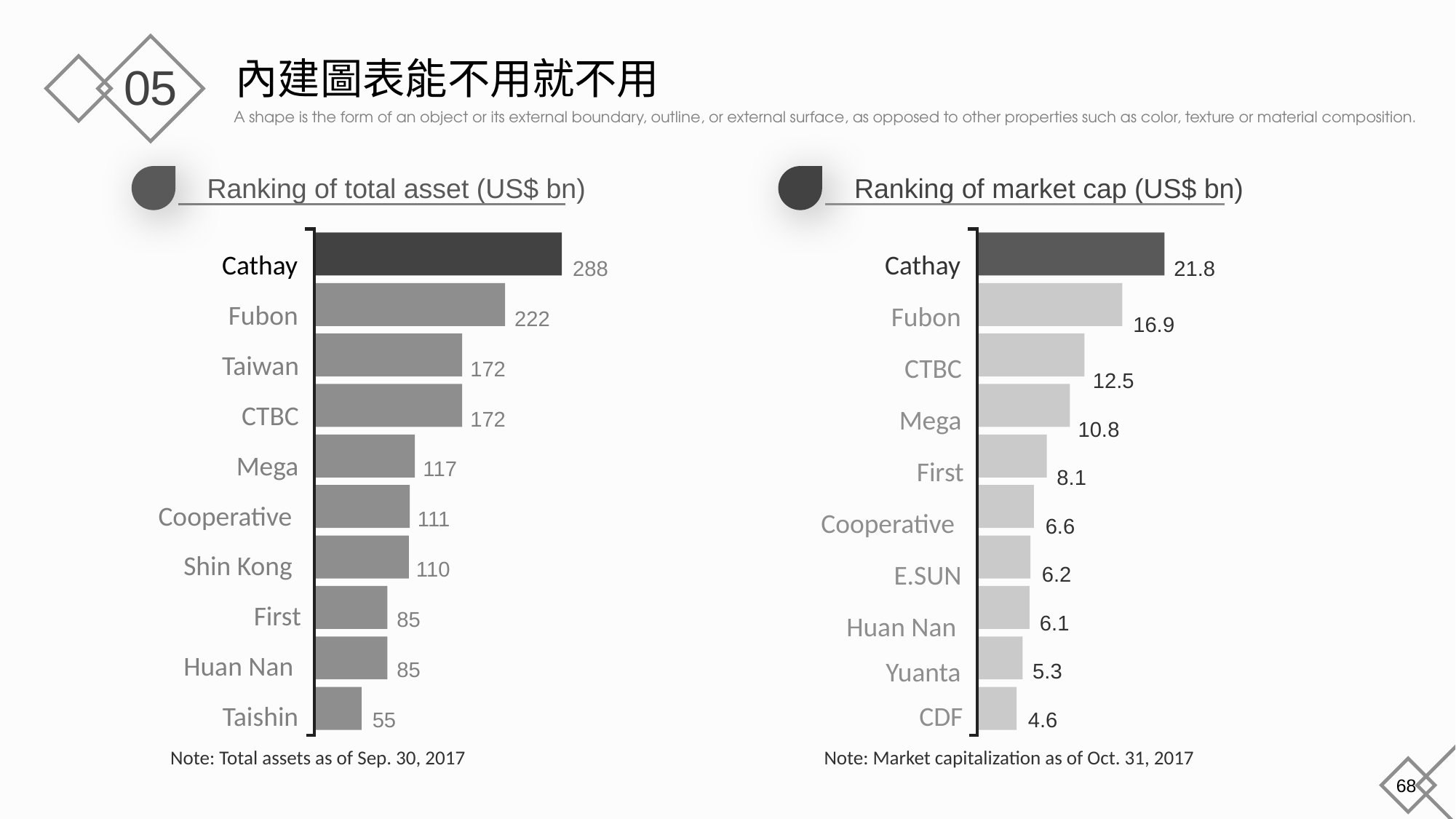

# 內建圖表能不用就不用

Ranking of total asset (US$ bn)

Ranking of market cap (US$ bn)
Cathay
288
Cathay
21.8

Fubon
222
Fubon
16.9

Taiwan
172
CTBC

12.5
CTBC
172
Mega
10.8

Mega
117
First
8.1

Cooperative
111
6.6
Cooperative

Shin Kong
110
6.2
E.SUN

First
85
6.1
Huan Nan

Huan Nan
85
5.3
Yuanta

Taishin
55
CDF
4.6

Note: Total assets as of Sep. 30, 2017
Note: Market capitalization as of Oct. 31, 2017
68